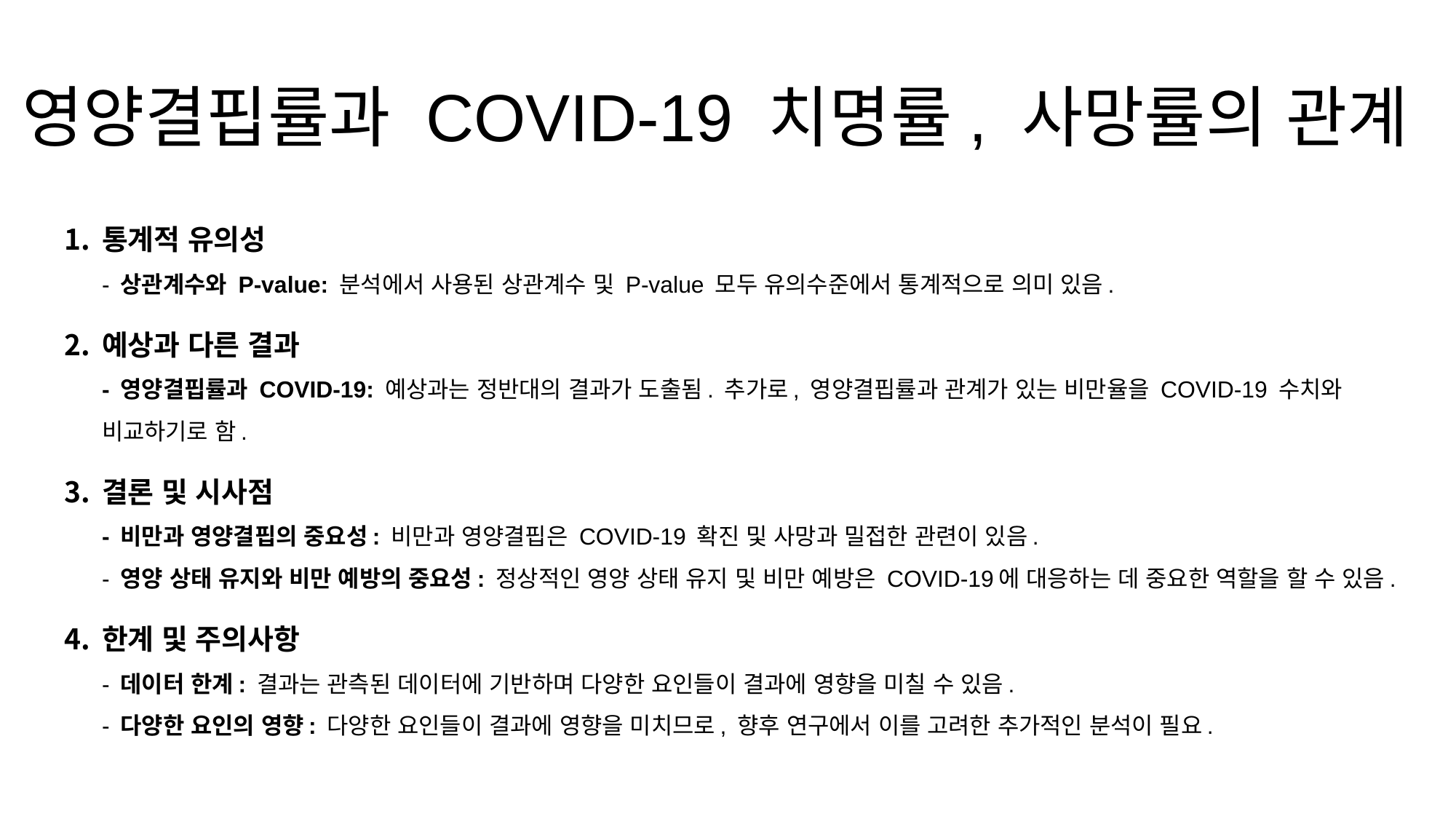

# 영양결핍률과 COVID-19 치명률, 사망률의 관계
통계적 유의성
- 상관계수와 P-value: 분석에서 사용된 상관계수 및 P-value 모두 유의수준에서 통계적으로 의미 있음.
예상과 다른 결과
- 영양결핍률과 COVID-19: 예상과는 정반대의 결과가 도출됨. 추가로, 영양결핍률과 관계가 있는 비만율을 COVID-19 수치와 비교하기로 함.
결론 및 시사점
- 비만과 영양결핍의 중요성: 비만과 영양결핍은 COVID-19 확진 및 사망과 밀접한 관련이 있음.
- 영양 상태 유지와 비만 예방의 중요성: 정상적인 영양 상태 유지 및 비만 예방은 COVID-19에 대응하는 데 중요한 역할을 할 수 있음.
한계 및 주의사항
- 데이터 한계: 결과는 관측된 데이터에 기반하며 다양한 요인들이 결과에 영향을 미칠 수 있음.
- 다양한 요인의 영향: 다양한 요인들이 결과에 영향을 미치므로, 향후 연구에서 이를 고려한 추가적인 분석이 필요.